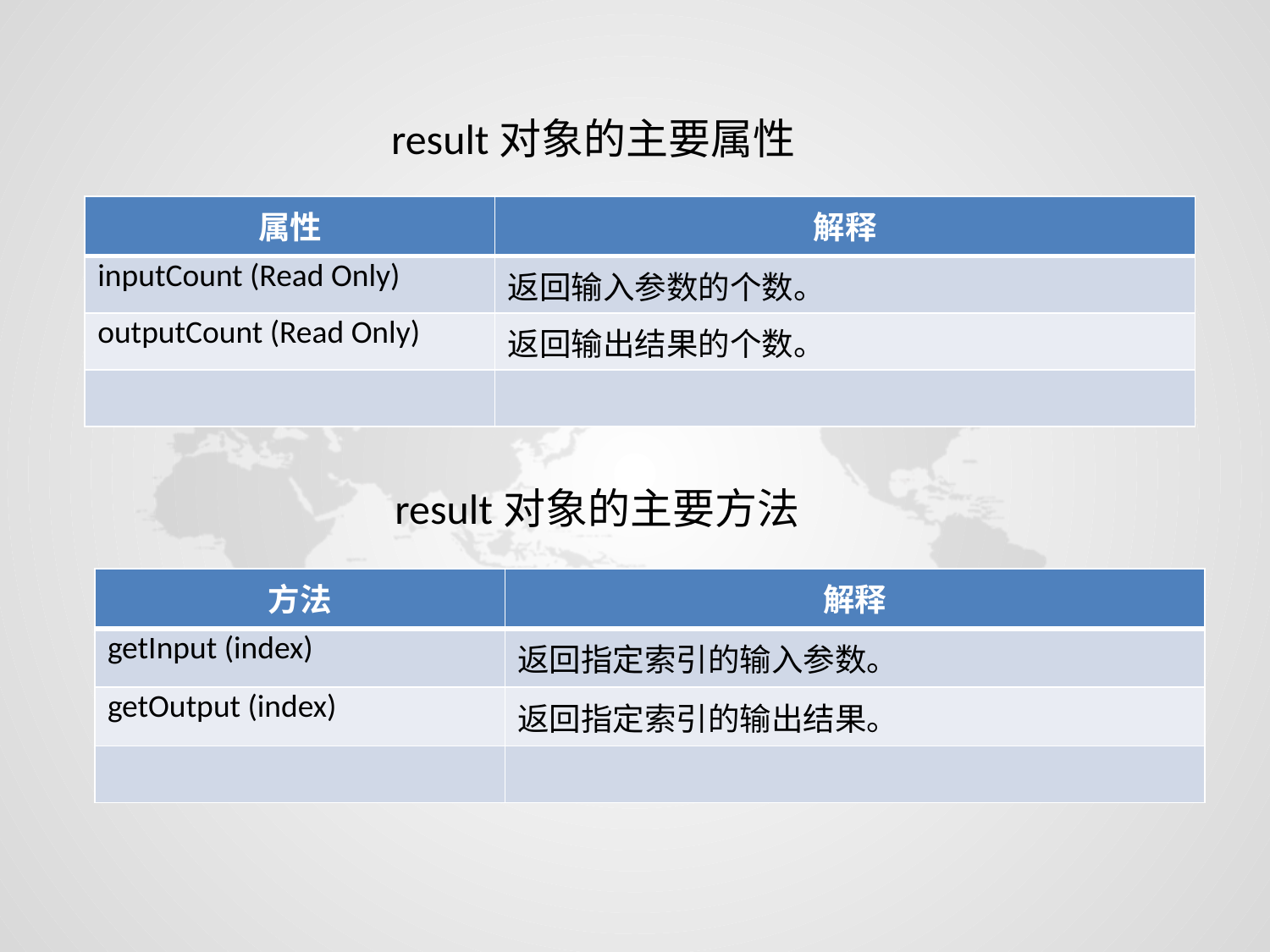

result对象的主要属性
| 属性 | 解释 |
| --- | --- |
| inputCount (Read Only) | 返回输入参数的个数。 |
| outputCount (Read Only) | 返回输出结果的个数。 |
|  |  |
result对象的主要方法
| 方法 | 解释 |
| --- | --- |
| getInput (index) | 返回指定索引的输入参数。 |
| getOutput (index) | 返回指定索引的输出结果。 |
|  |  |